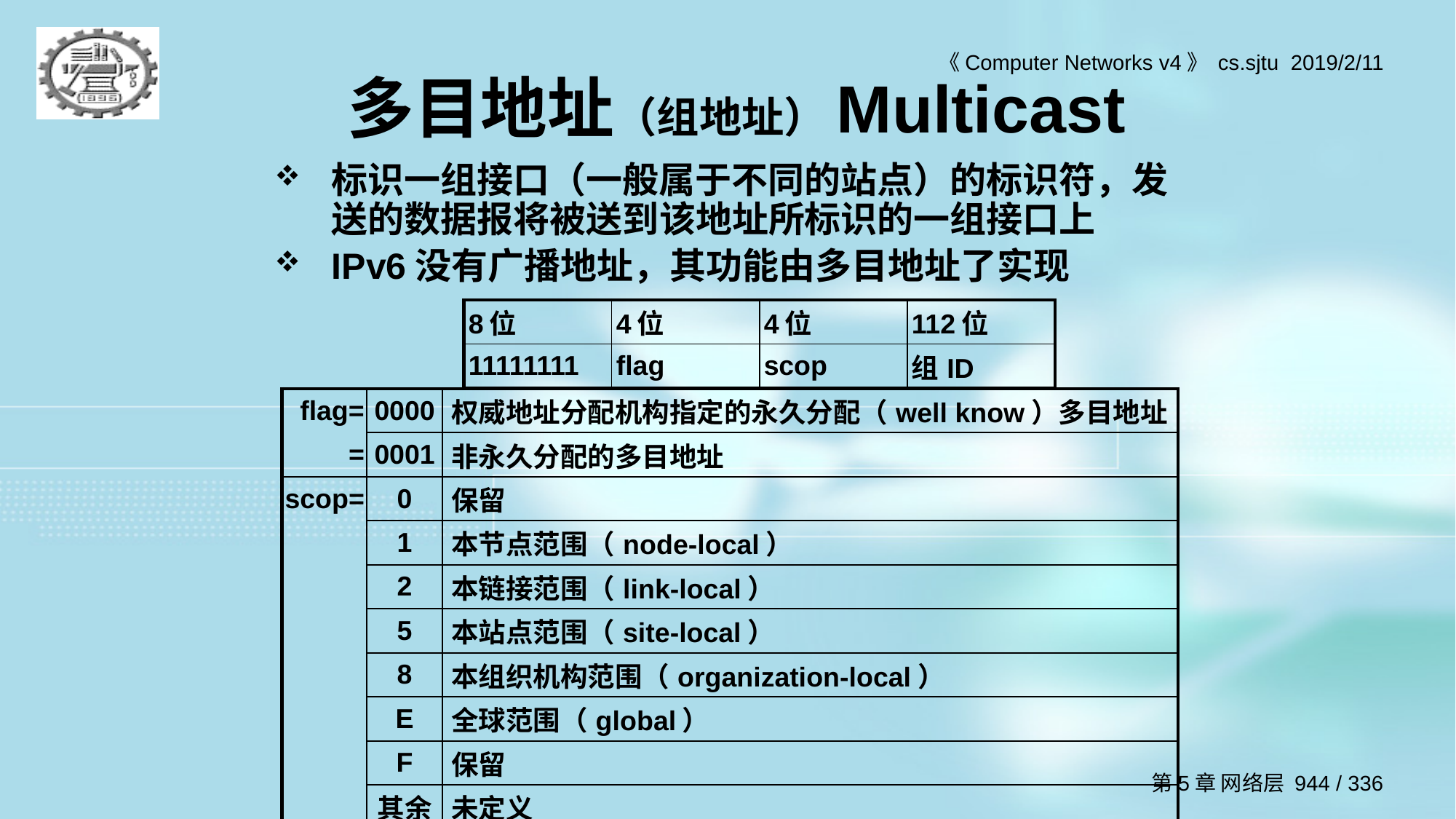

# 多目地址（组地址）Multicast
标识一组接口（一般属于不同的站点）的标识符，发送的数据报将被送到该地址所标识的一组接口上
IPv6没有广播地址，其功能由多目地址了实现
| 8位 | 4位 | 4位 | 112位 |
| --- | --- | --- | --- |
| 11111111 | flag | scop | 组ID |
| flag= | 0000 | 权威地址分配机构指定的永久分配（well know）多目地址 |
| --- | --- | --- |
| = | 0001 | 非永久分配的多目地址 |
| scop= | 0 | 保留 |
|  | 1 | 本节点范围（node-local） |
|  | 2 | 本链接范围（link-local） |
|  | 5 | 本站点范围（site-local） |
|  | 8 | 本组织机构范围（organization-local） |
|  | E | 全球范围（global） |
|  | F | 保留 |
|  | 其余 | 未定义 |